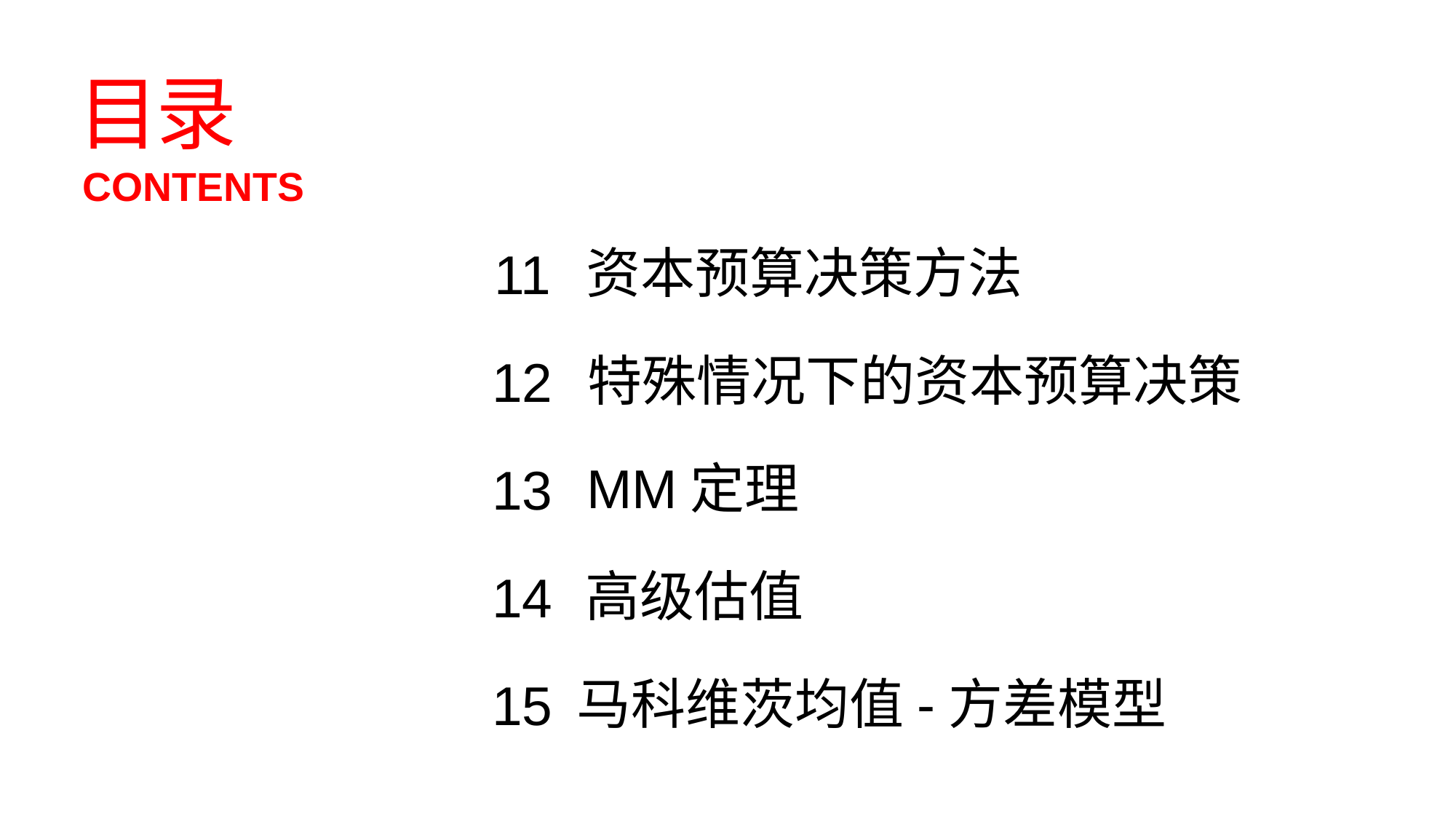

目录
CONTENTS
资本预算决策方法
11
特殊情况下的资本预算决策
12
MM定理
13
高级估值
14
马科维茨均值-方差模型
15